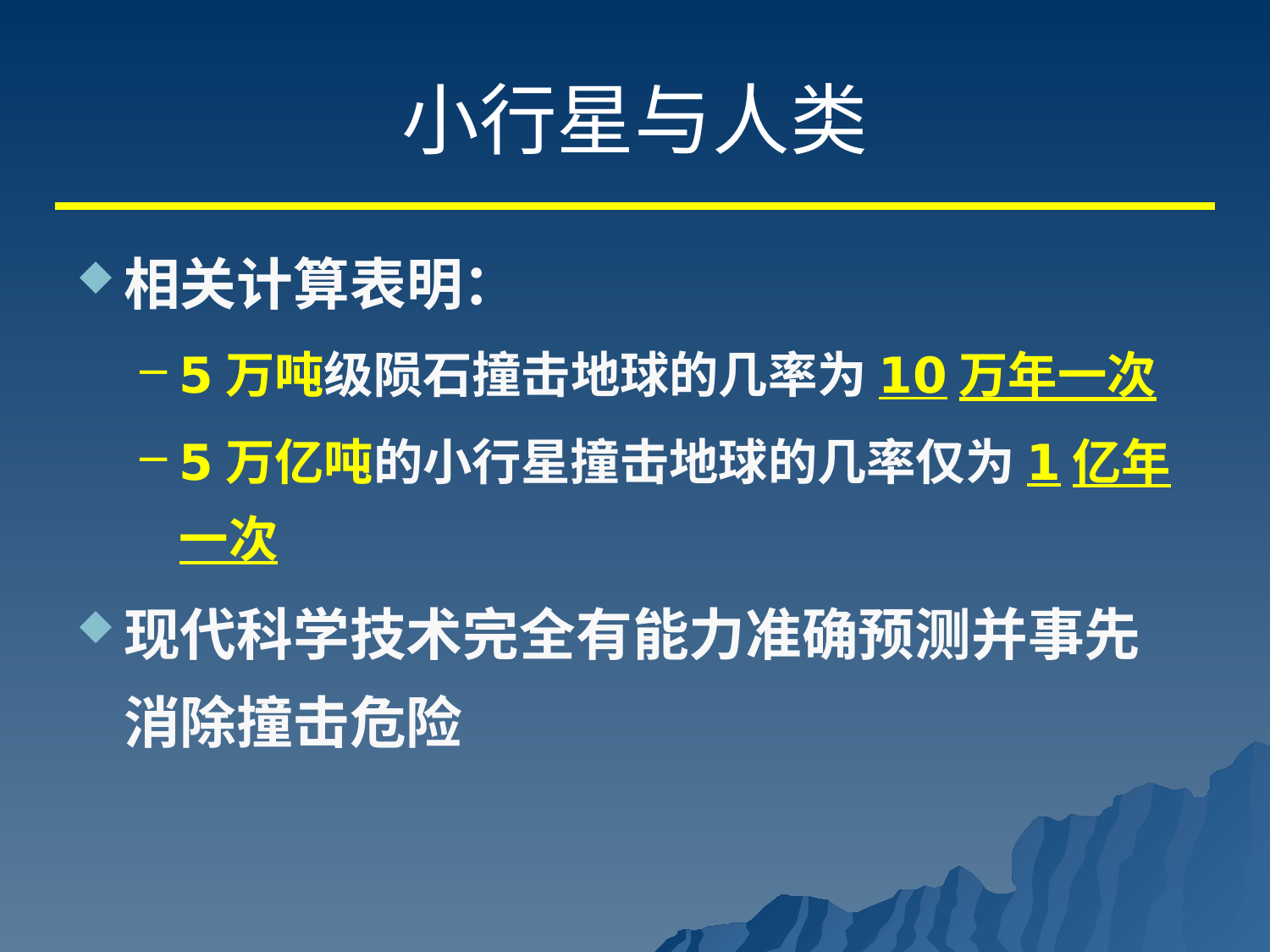

# 小行星与人类
相关计算表明：
5万吨级陨石撞击地球的几率为10万年一次
5万亿吨的小行星撞击地球的几率仅为1亿年一次
现代科学技术完全有能力准确预测并事先消除撞击危险